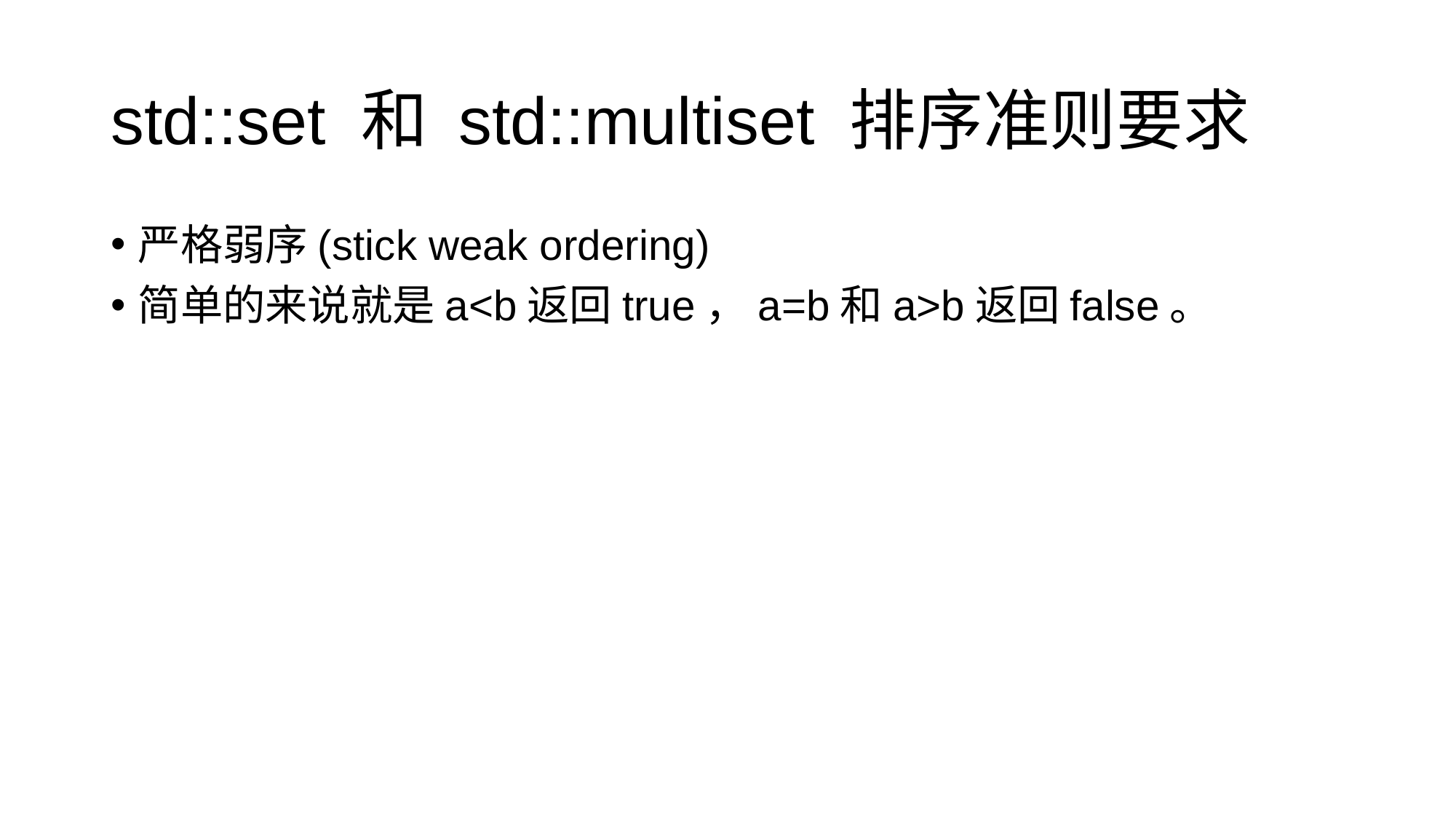

# std::set 和 std::multiset 排序准则要求
严格弱序(stick weak ordering)
简单的来说就是a<b返回true，a=b和a>b返回false。